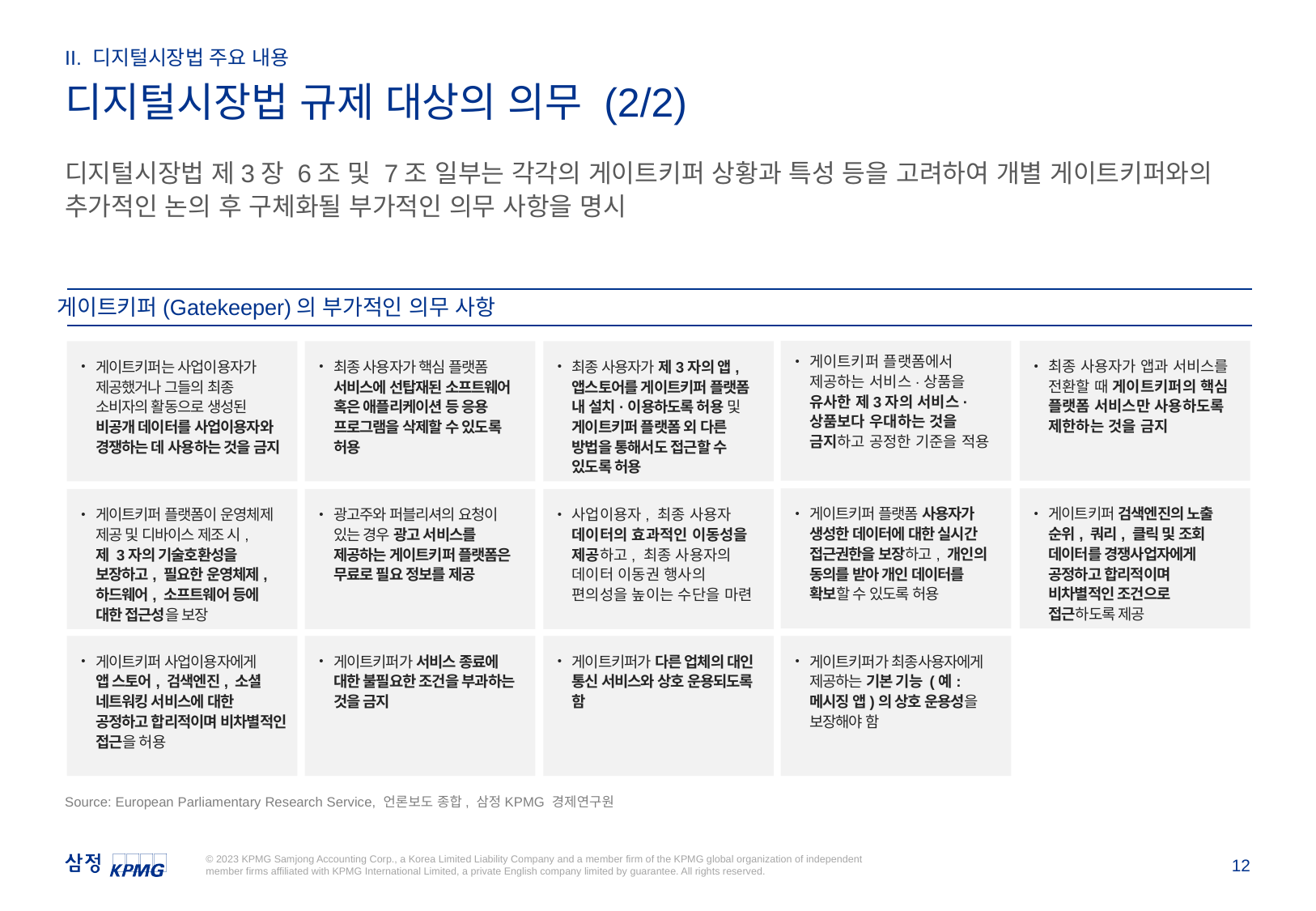

II. 디지털시장법 주요 내용
디지털시장법 규제 대상의 의무 (2/2)
디지털시장법 제3장 6조 및 7조 일부는 각각의 게이트키퍼 상황과 특성 등을 고려하여 개별 게이트키퍼와의 추가적인 논의 후 구체화될 부가적인 의무 사항을 명시
게이트키퍼(Gatekeeper)의 부가적인 의무 사항
게이트키퍼 플랫폼에서 제공하는 서비스·상품을 유사한 제3자의 서비스·상품보다 우대하는 것을 금지하고 공정한 기준을 적용
최종 사용자가 앱과 서비스를 전환할 때 게이트키퍼의 핵심 플랫폼 서비스만 사용하도록 제한하는 것을 금지
게이트키퍼는 사업이용자가 제공했거나 그들의 최종 소비자의 활동으로 생성된 비공개 데이터를 사업이용자와 경쟁하는 데 사용하는 것을 금지
최종 사용자가 핵심 플랫폼 서비스에 선탑재된 소프트웨어 혹은 애플리케이션 등 응용 프로그램을 삭제할 수 있도록 허용
최종 사용자가 제3자의 앱, 앱스토어를 게이트키퍼 플랫폼 내 설치·이용하도록 허용 및 게이트키퍼 플랫폼 외 다른 방법을 통해서도 접근할 수 있도록 허용
게이트키퍼 검색엔진의 노출 순위, 쿼리, 클릭 및 조회 데이터를 경쟁사업자에게 공정하고 합리적이며 비차별적인 조건으로 접근하도록 제공
게이트키퍼 플랫폼이 운영체제 제공 및 디바이스 제조 시,
제 3자의 기술호환성을 보장하고, 필요한 운영체제, 하드웨어, 소프트웨어 등에 대한 접근성을 보장
광고주와 퍼블리셔의 요청이 있는 경우 광고 서비스를 제공하는 게이트키퍼 플랫폼은 무료로 필요 정보를 제공
사업이용자, 최종 사용자 데이터의 효과적인 이동성을 제공하고, 최종 사용자의 데이터 이동권 행사의 편의성을 높이는 수단을 마련
게이트키퍼 사업이용자에게
앱 스토어, 검색엔진, 소셜 네트워킹 서비스에 대한 공정하고 합리적이며 비차별적인 접근을 허용
게이트키퍼가 서비스 종료에 대한 불필요한 조건을 부과하는 것을 금지
게이트키퍼가 다른 업체의 대인 통신 서비스와 상호 운용되도록 함
게이트키퍼 플랫폼 사용자가 생성한 데이터에 대한 실시간 접근권한을 보장하고, 개인의 동의를 받아 개인 데이터를 확보할 수 있도록 허용
게이트키퍼가 최종사용자에게 제공하는 기본 기능 (예: 메시징 앱)의 상호 운용성을 보장해야 함
Source: European Parliamentary Research Service, 언론보도 종합, 삼정KPMG 경제연구원